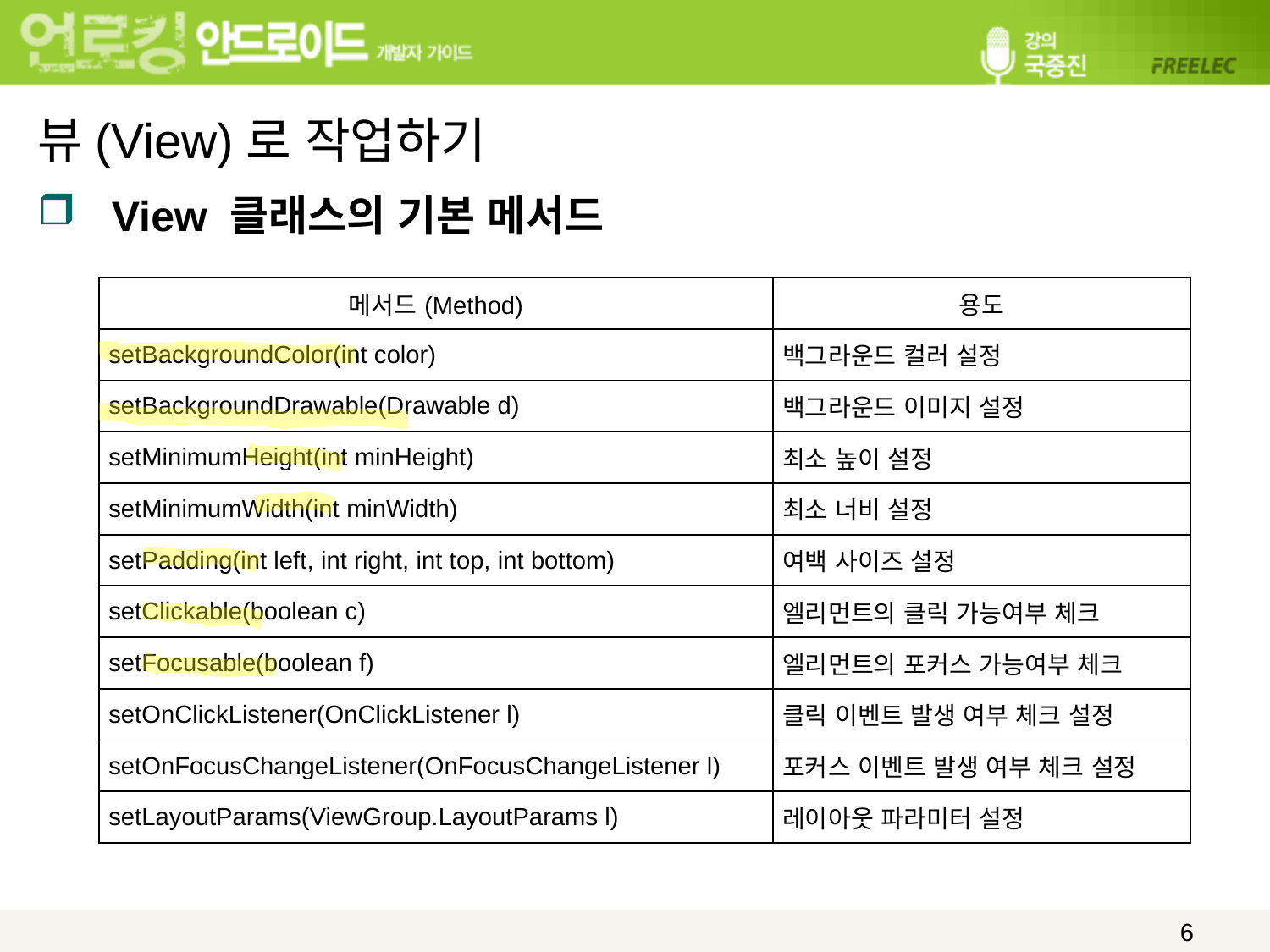

# 뷰(View)로 작업하기
View 클래스의 기본 메서드
| 메서드(Method) | 용도 |
| --- | --- |
| setBackgroundColor(int color) | 백그라운드 컬러 설정 |
| setBackgroundDrawable(Drawable d) | 백그라운드 이미지 설정 |
| setMinimumHeight(int minHeight) | 최소 높이 설정 |
| setMinimumWidth(int minWidth) | 최소 너비 설정 |
| setPadding(int left, int right, int top, int bottom) | 여백 사이즈 설정 |
| setClickable(boolean c) | 엘리먼트의 클릭 가능여부 체크 |
| setFocusable(boolean f) | 엘리먼트의 포커스 가능여부 체크 |
| setOnClickListener(OnClickListener l) | 클릭 이벤트 발생 여부 체크 설정 |
| setOnFocusChangeListener(OnFocusChangeListener l) | 포커스 이벤트 발생 여부 체크 설정 |
| setLayoutParams(ViewGroup.LayoutParams l) | 레이아웃 파라미터 설정 |
6